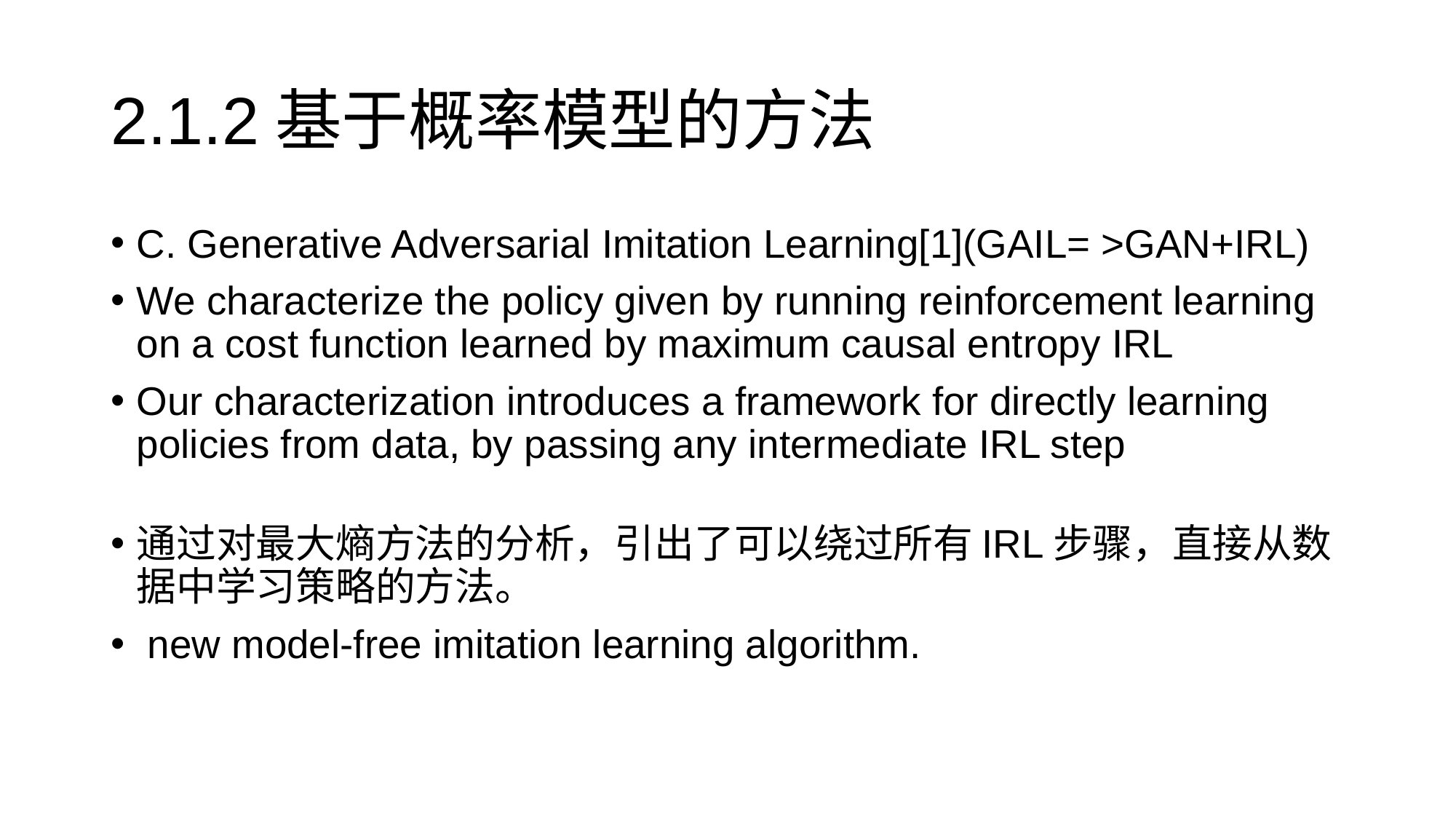

# 2.1.2基于概率模型的方法
C. Generative Adversarial Imitation Learning[1](GAIL= >GAN+IRL)
We characterize the policy given by running reinforcement learning on a cost function learned by maximum causal entropy IRL
Our characterization introduces a framework for directly learning policies from data, by passing any intermediate IRL step
通过对最大熵方法的分析，引出了可以绕过所有IRL步骤，直接从数据中学习策略的方法。
 new model-free imitation learning algorithm.